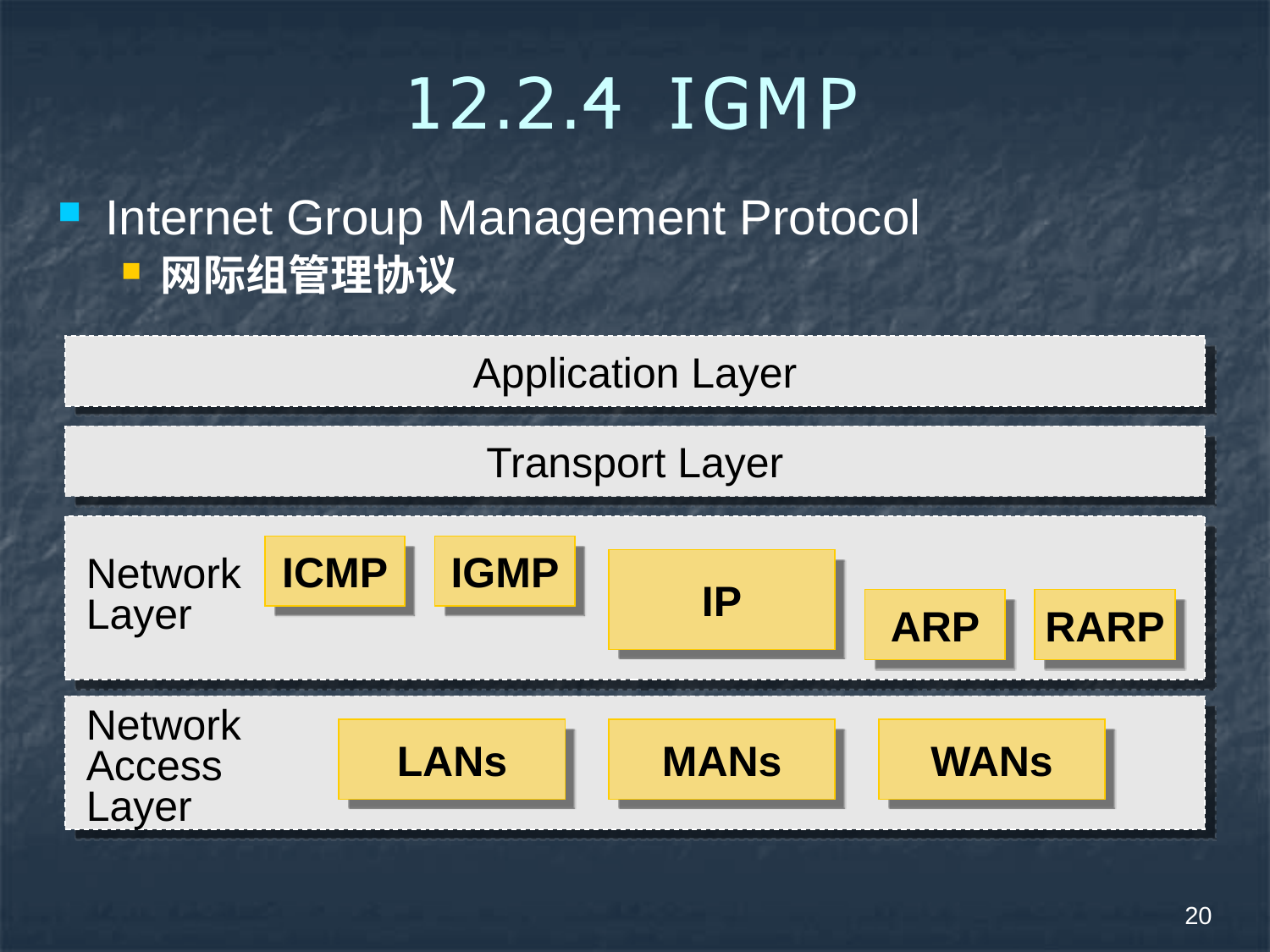

# 12.2.4  IGMP
Internet Group Management Protocol
网际组管理协议
Application Layer
Transport Layer

ICMP
IGMP
Network
Layer
IP
ARP
RARP

Network
Access
Layer
LANs
MANs
WANs
20